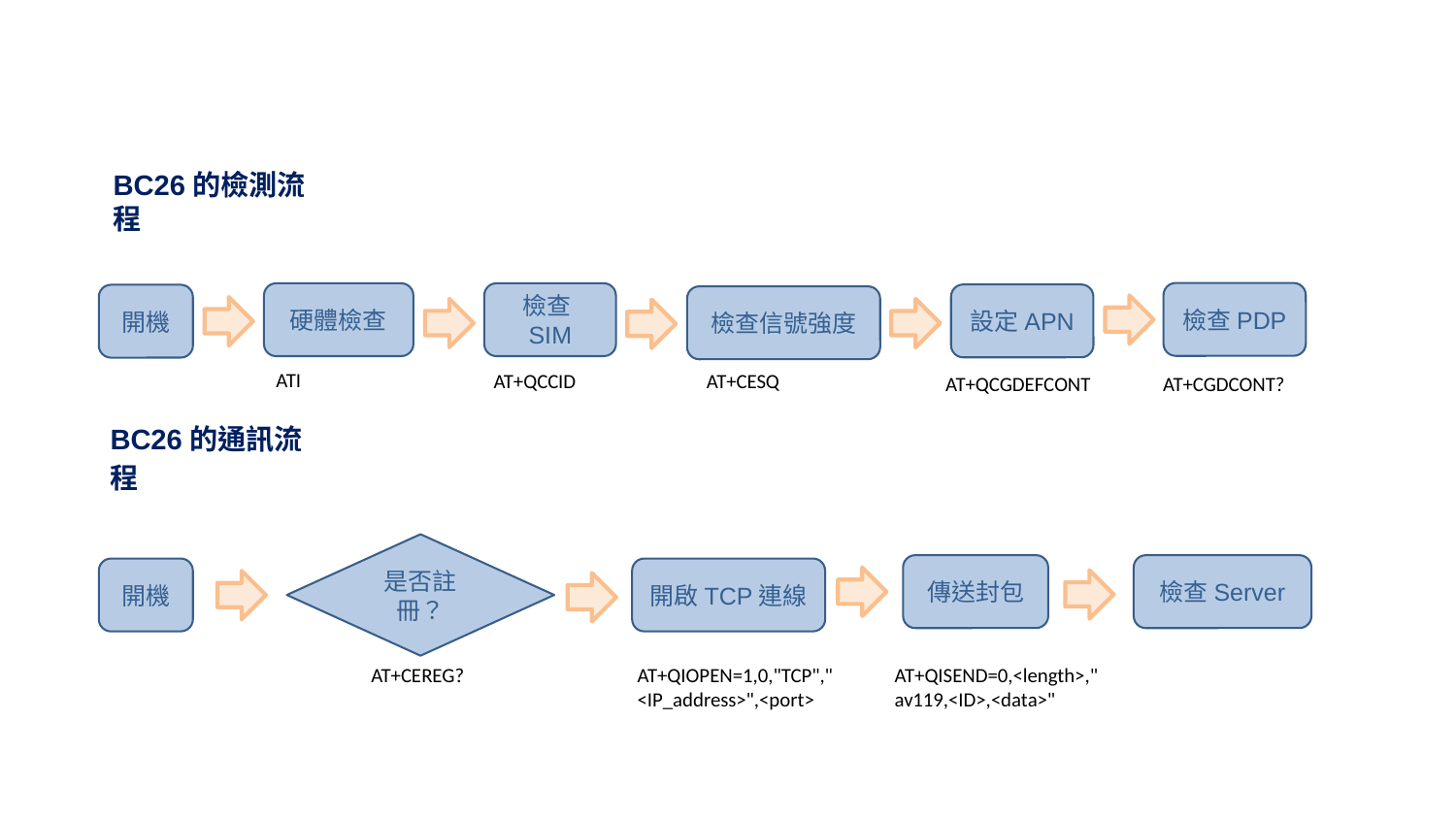

測試與除錯
BC26的檢測流程
檢查PDP
硬體檢查
檢查SIM
設定APN
開機
檢查信號強度

ATI
AT+QCCID
AT+CESQ
AT+QCGDEFCONT
AT+CGDCONT?
BC26的通訊流程
是否註冊？
傳送封包
檢查Server
開機
開啟TCP連線

AT+CEREG?
AT+QIOPEN=1,0,"TCP","<IP_address>",<port>
AT+QISEND=0,<length>,"av119,<ID>,<data>"